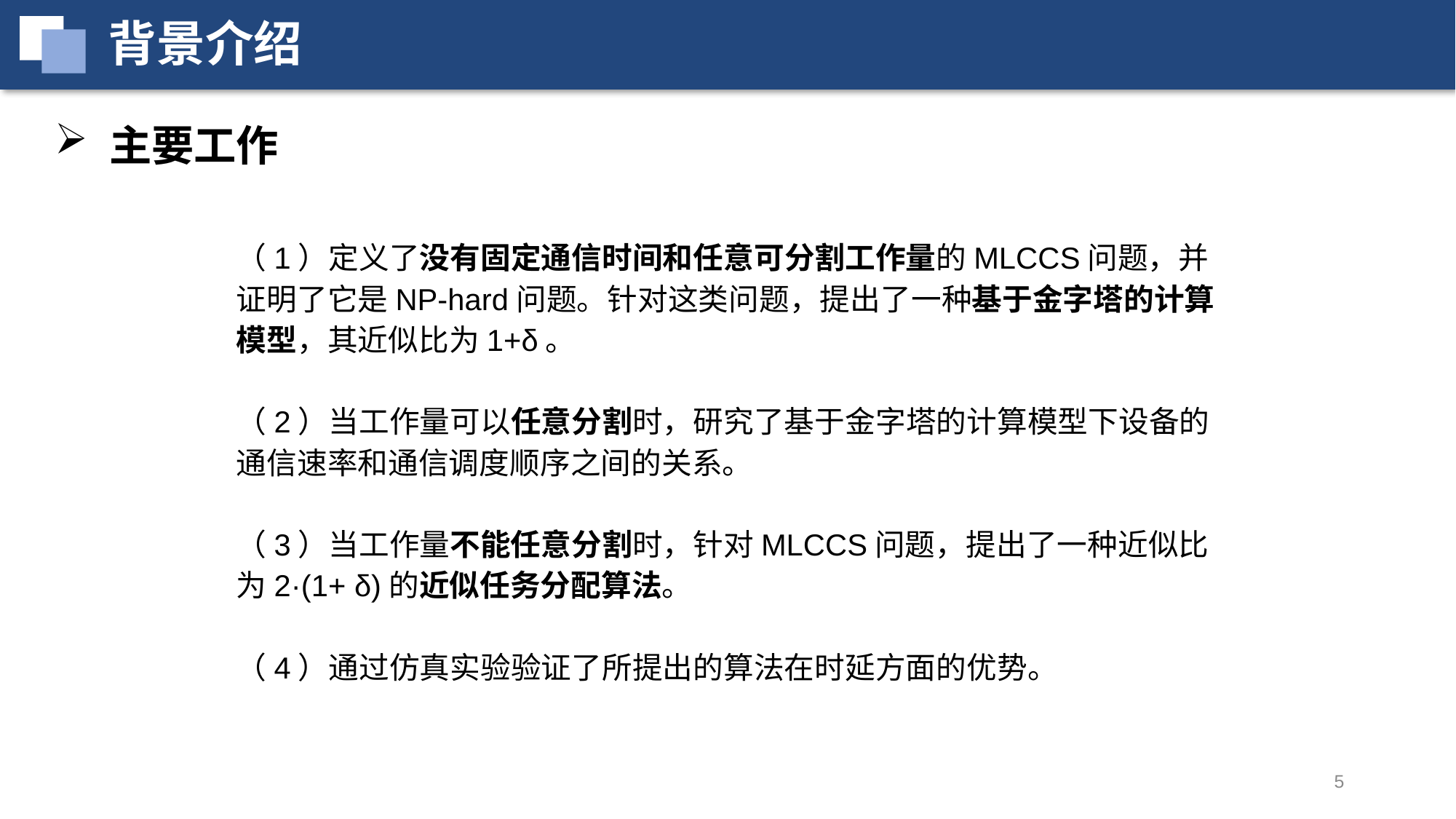

背景介绍

主要工作
（1）定义了没有固定通信时间和任意可分割工作量的MLCCS问题，并证明了它是NP-hard问题。针对这类问题，提出了一种基于金字塔的计算模型，其近似比为1+δ。

（2）当工作量可以任意分割时，研究了基于金字塔的计算模型下设备的通信速率和通信调度顺序之间的关系。

（3）当工作量不能任意分割时，针对MLCCS问题，提出了一种近似比为2·(1+ δ)的近似任务分配算法。

（4）通过仿真实验验证了所提出的算法在时延方面的优势。
5